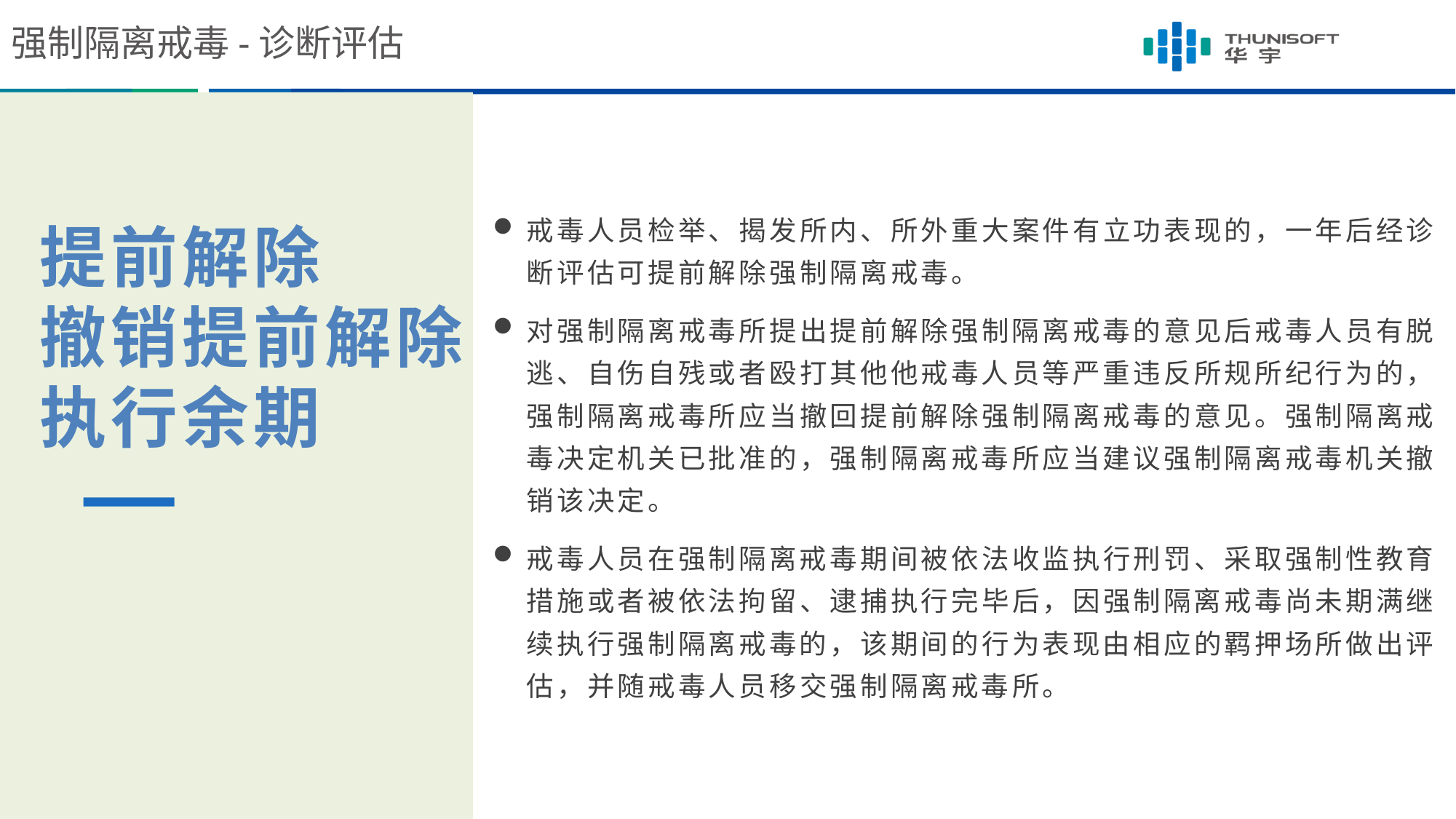

强制隔离戒毒-诊断评估

戒毒人员检举、揭发所内、所外重大案件有立功表现的，一年后经诊断评估可提前解除强制隔离戒毒。
对强制隔离戒毒所提出提前解除强制隔离戒毒的意见后戒毒人员有脱逃、自伤自残或者殴打其他他戒毒人员等严重违反所规所纪行为的，强制隔离戒毒所应当撤回提前解除强制隔离戒毒的意见。强制隔离戒毒决定机关已批准的，强制隔离戒毒所应当建议强制隔离戒毒机关撤销该决定。
戒毒人员在强制隔离戒毒期间被依法收监执行刑罚、采取强制性教育措施或者被依法拘留、逮捕执行完毕后，因强制隔离戒毒尚未期满继续执行强制隔离戒毒的，该期间的行为表现由相应的羁押场所做出评估，并随戒毒人员移交强制隔离戒毒所。
提前解除
撤销提前解除
执行余期

113